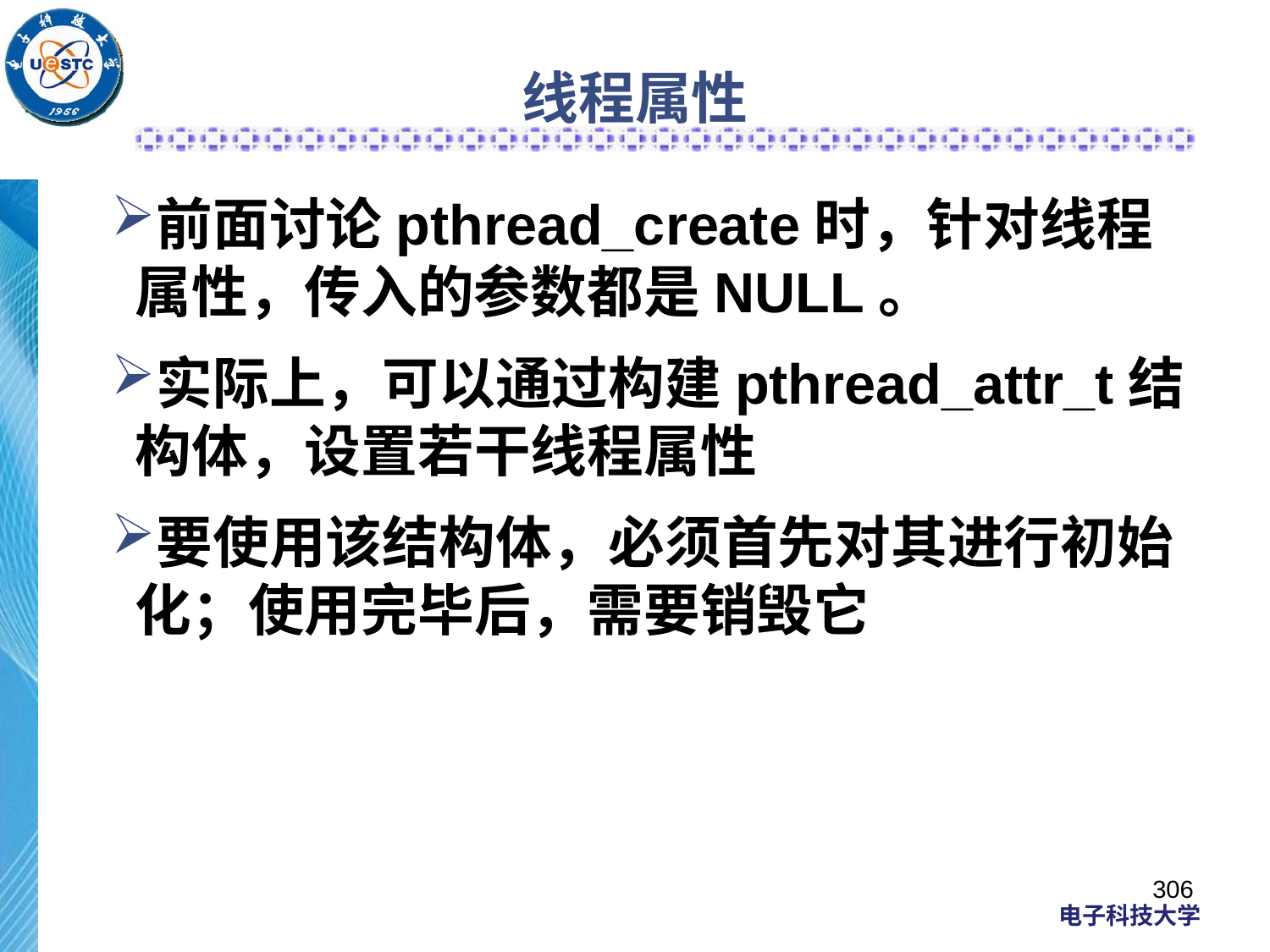

# 线程属性
前面讨论pthread_create时，针对线程属性，传入的参数都是NULL。
实际上，可以通过构建pthread_attr_t结构体，设置若干线程属性
要使用该结构体，必须首先对其进行初始化；使用完毕后，需要销毁它
306